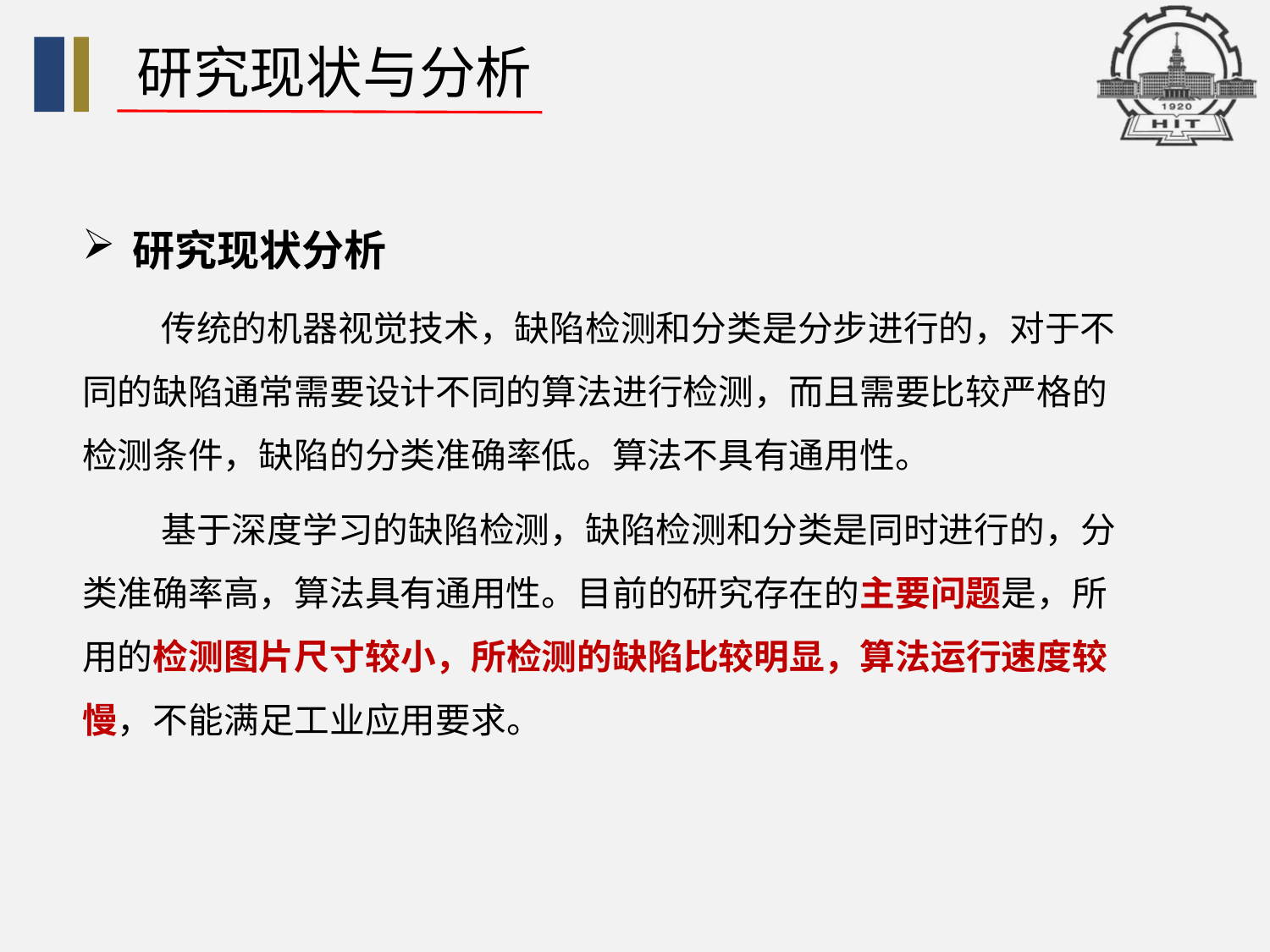

研究现状与分析
研究现状分析
         传统的机器视觉技术，缺陷检测和分类是分步进行的，对于不同的缺陷通常需要设计不同的算法进行检测，而且需要比较严格的检测条件，缺陷的分类准确率低。算法不具有通用性。
         基于深度学习的缺陷检测，缺陷检测和分类是同时进行的，分类准确率高，算法具有通用性。目前的研究存在的主要问题是，所用的检测图片尺寸较小，所检测的缺陷比较明显，算法运行速度较慢，不能满足工业应用要求。